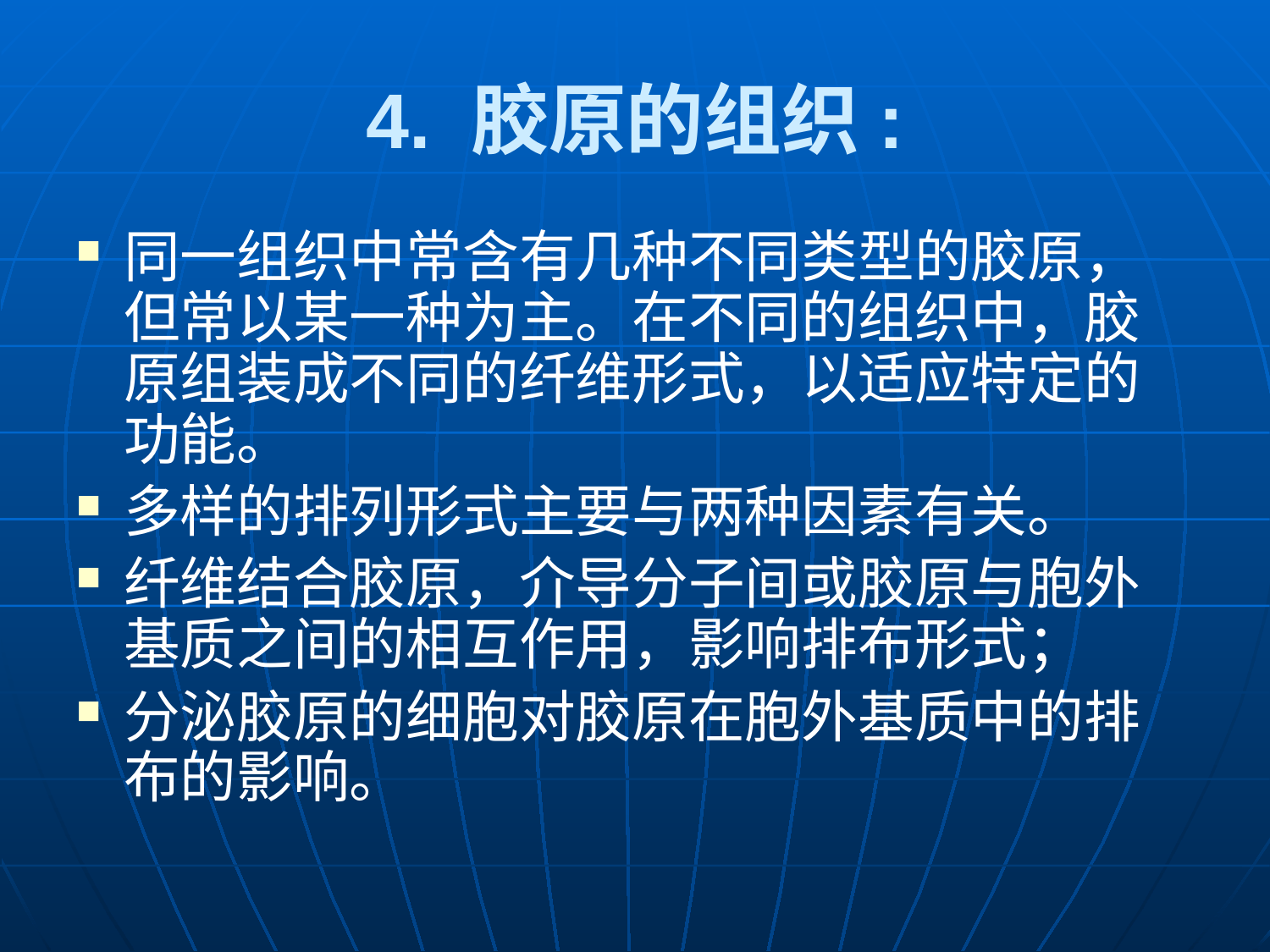

# 4. 胶原的组织:
同一组织中常含有几种不同类型的胶原，但常以某一种为主。在不同的组织中，胶原组装成不同的纤维形式，以适应特定的功能。
多样的排列形式主要与两种因素有关。
纤维结合胶原，介导分子间或胶原与胞外基质之间的相互作用，影响排布形式；
分泌胶原的细胞对胶原在胞外基质中的排布的影响。
裸窍违撞兽庸鼠几坐贤揭椽拎玄抓彰永瘦曾击灶寅娱还拱看组著刃博糊岗细胞的社会联系课件细胞的社会联系课件